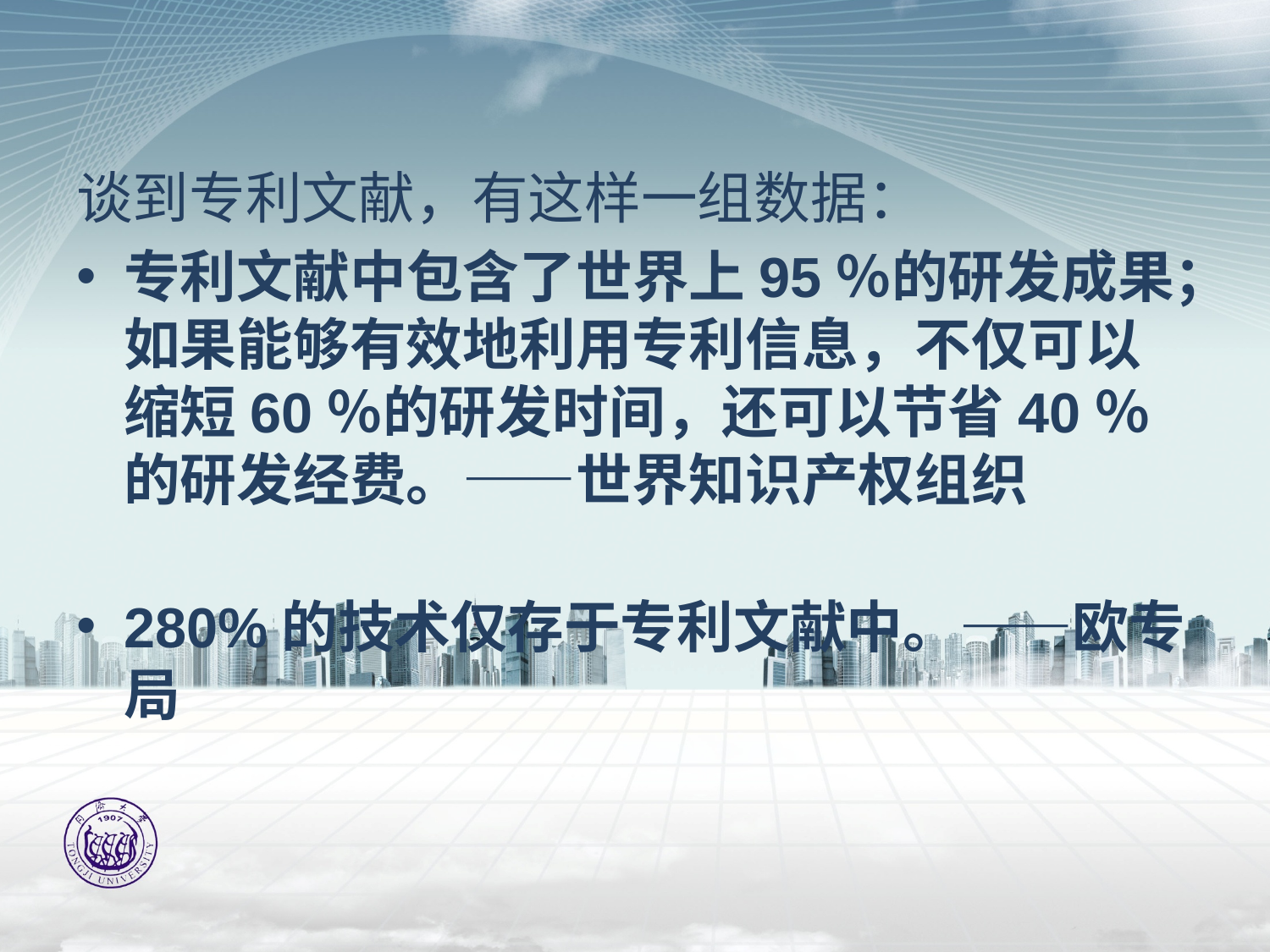

谈到专利文献，有这样一组数据：
专利文献中包含了世界上95％的研发成果；如果能够有效地利用专利信息，不仅可以缩短60％的研发时间，还可以节省40％的研发经费。——世界知识产权组织
280%的技术仅存于专利文献中。——欧专局